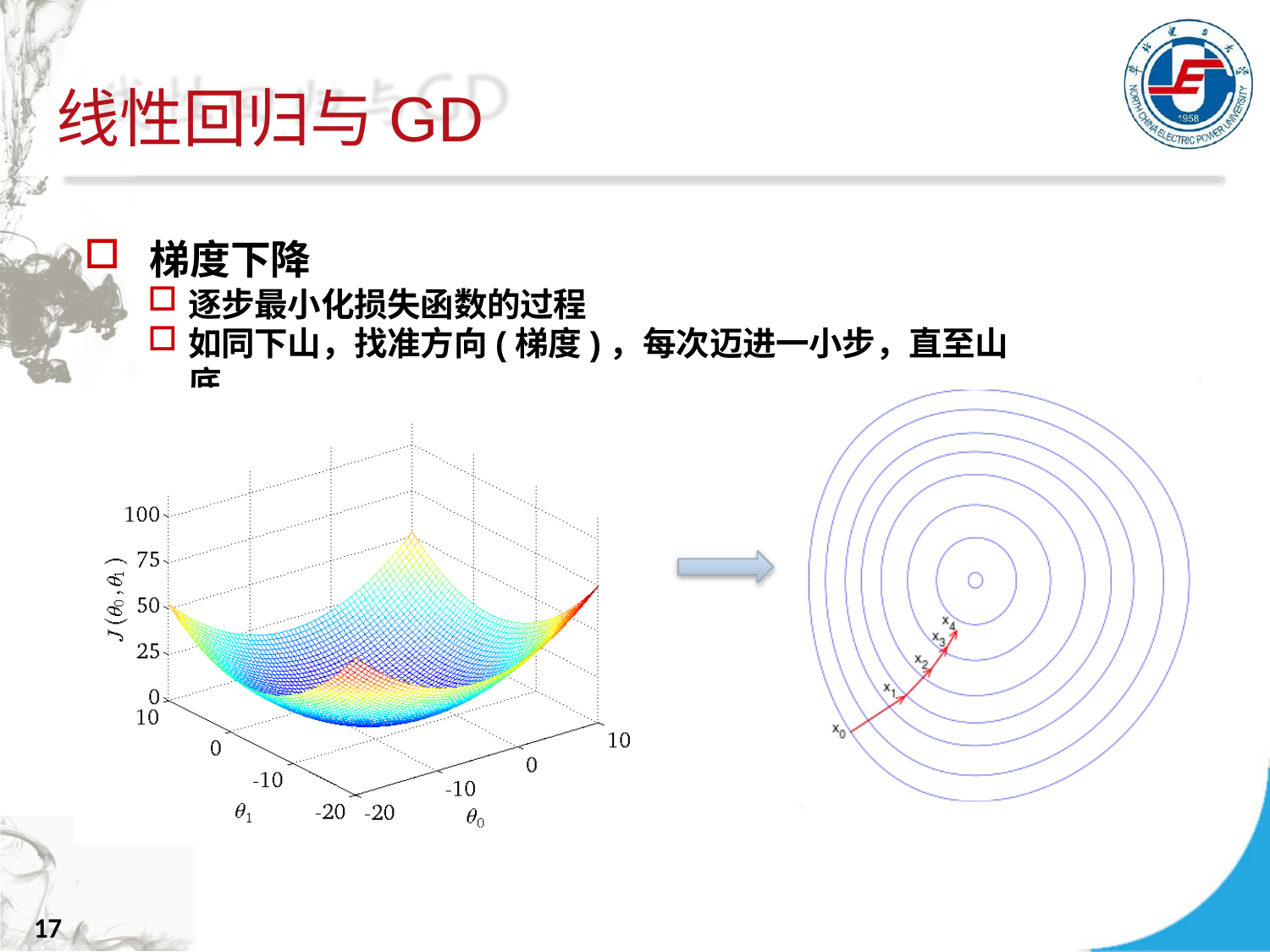

# 线性回归与GD
梯度下降
逐步最小化损失函数的过程
如同下山，找准方向(梯度)，每次迈进一小步，直至山底

17